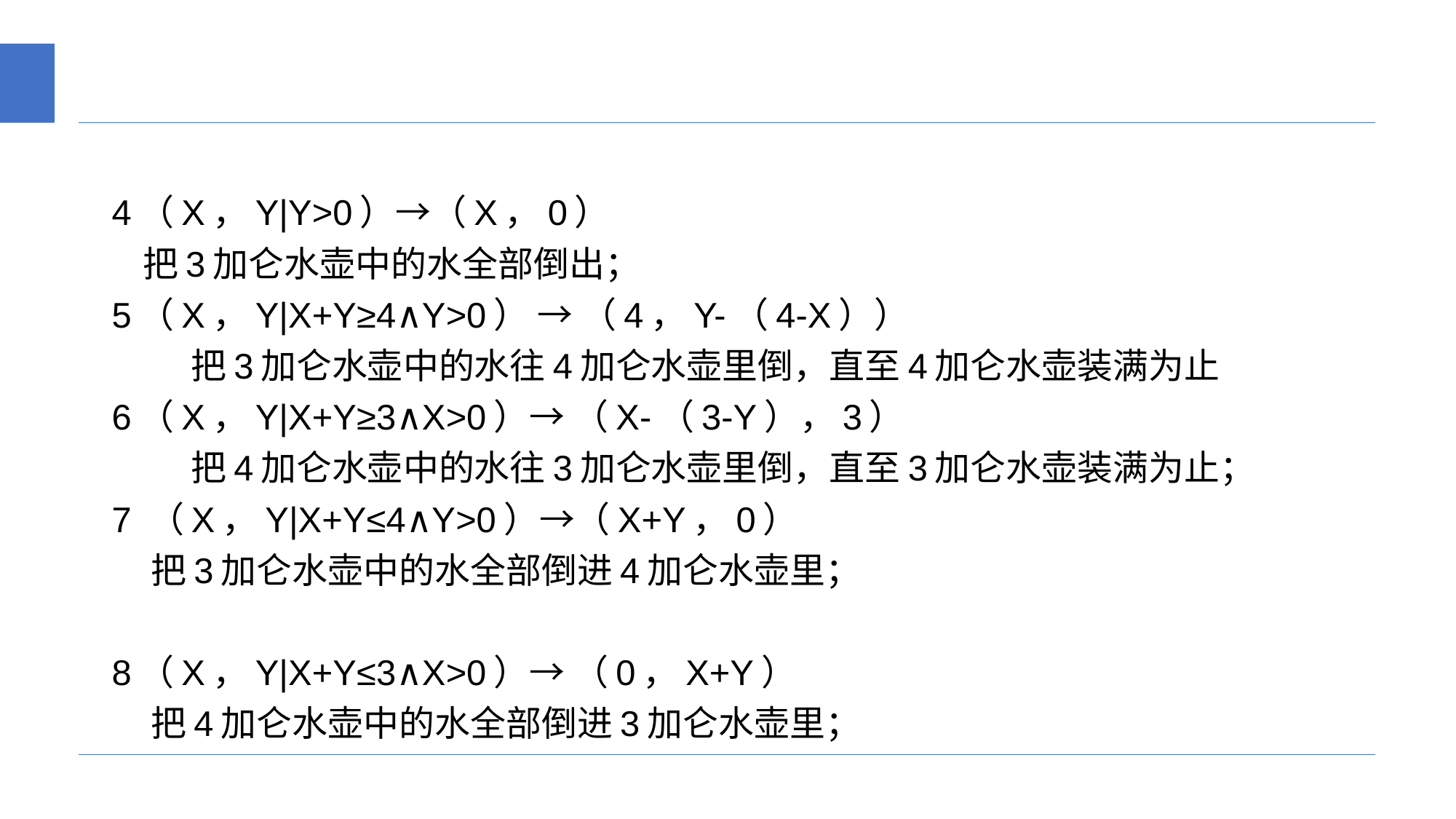

4（X，Y|Y>0）→（X，0）
   把3加仑水壶中的水全部倒出；
5（X，Y|X+Y≥4∧Y>0） → （4，Y-（4-X））
         把3加仑水壶中的水往4加仑水壶里倒，直至4加仑水壶装满为止
6（X，Y|X+Y≥3∧X>0）→ （X-（3-Y），3）
         把4加仑水壶中的水往3加仑水壶里倒，直至3加仑水壶装满为止；
7 （X，Y|X+Y≤4∧Y>0）→（X+Y，0）
    把3加仑水壶中的水全部倒进4加仑水壶里；

8（X，Y|X+Y≤3∧X>0）→ （0，X+Y）
    把4加仑水壶中的水全部倒进3加仑水壶里；